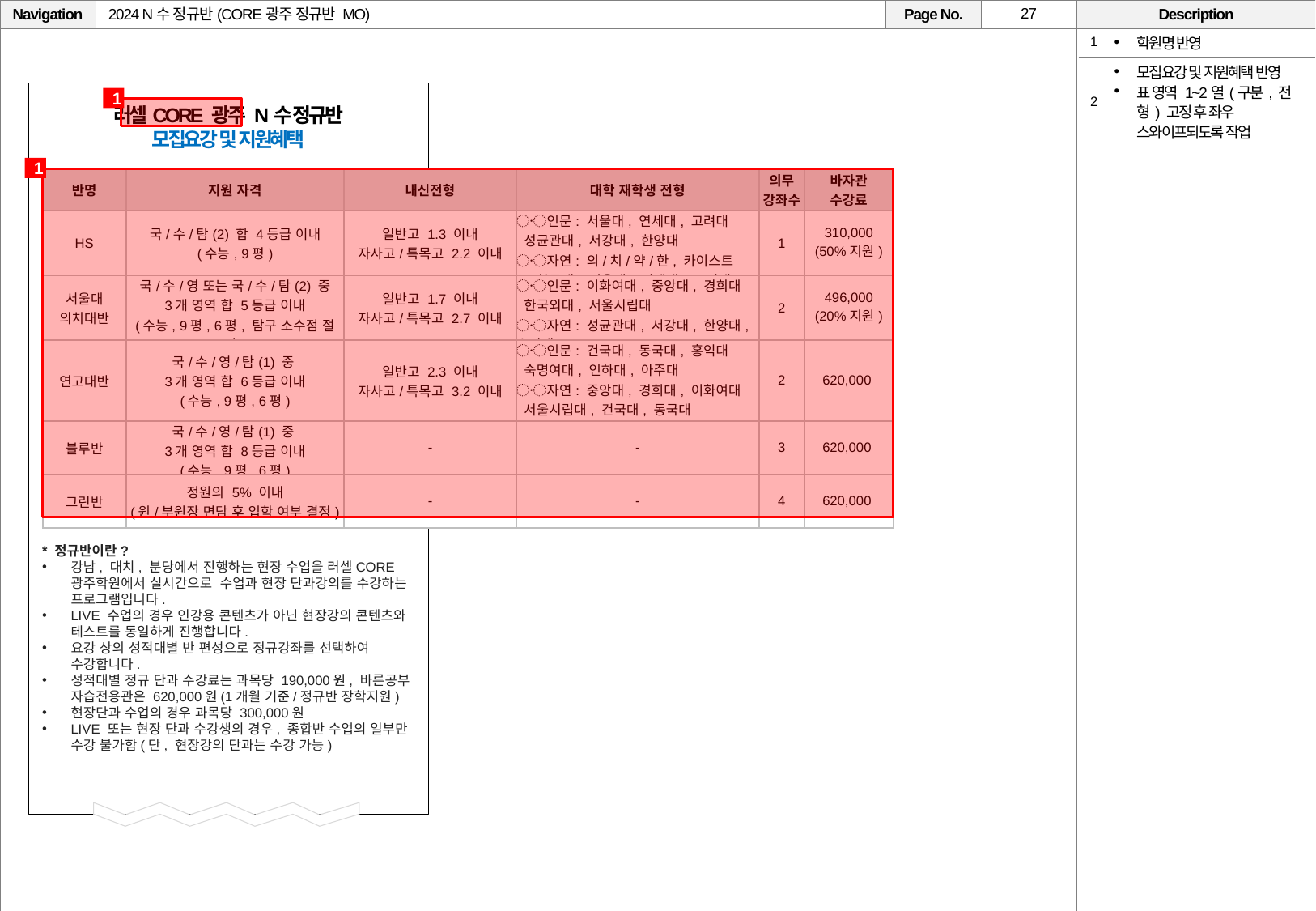

# 2024 N수 정규반(CORE광주 정규반 MO)
| 1 | 학원명 반영 |
| --- | --- |
| 2 | 모집요강 및 지원혜택 반영 표 영역 1~2열(구분, 전형) 고정 후 좌우 스와이프되도록 작업 |

1
러셀CORE 광주 N수 정규반
모집요강 및 지원혜택

1
| 반명 | 지원 자격 | 내신전형 | 대학 재학생 전형 | 의무 강좌수 | 바자관 수강료 |
| --- | --- | --- | --- | --- | --- |
| HS | 국/수/탐(2) 합 4등급 이내 (수능, 9평) | 일반고 1.3 이내 자사고/특목고 2.2 이내 | 〮인문: 서울대, 연세대, 고려대 성균관대, 서강대, 한양대 〮자연: 의/치/약/한, 카이스트 포항공대, 서울대, 연세대, 고려대 | 1 | 310,000 (50%지원) |
| 서울대 의치대반 | 국/수/영 또는 국/수/탐(2) 중 3개 영역 합 5등급 이내 (수능, 9평, 6평, 탐구 소수점 절사) | 일반고 1.7 이내 자사고/특목고 2.7 이내 | 〮인문: 이화여대, 중앙대, 경희대 한국외대, 서울시립대 〮자연: 성균관대, 서강대, 한양대, 수의대 | 2 | 496,000 (20%지원) |
| 연고대반 | 국/수/영/탐(1) 중 3개 영역 합 6등급 이내 (수능, 9평, 6평) | 일반고 2.3 이내 자사고/특목고 3.2 이내 | 〮인문: 건국대, 동국대, 홍익대 숙명여대, 인하대, 아주대 〮자연: 중앙대, 경희대, 이화여대 서울시립대, 건국대, 동국대 홍익대, 숙명여대, 인하대, 아주대 | 2 | 620,000 |
| 블루반 | 국/수/영/탐(1) 중 3개 영역 합 8등급 이내 (수능, 9평, 6평) | - | - | 3 | 620,000 |
| 그린반 | 정원의 5% 이내 (원/부원장 면담 후 입학 여부 결정) | - | - | 4 | 620,000 |

* 정규반이란?
강남, 대치, 분당에서 진행하는 현장 수업을 러셀CORE 광주학원에서 실시간으로  수업과 현장 단과강의를 수강하는 프로그램입니다.
LIVE 수업의 경우 인강용 콘텐츠가 아닌 현장강의 콘텐츠와 테스트를 동일하게 진행합니다.
요강 상의 성적대별 반 편성으로 정규강좌를 선택하여 수강합니다.
성적대별 정규 단과 수강료는 과목당 190,000원, 바른공부 자습전용관은 620,000원(1개월 기준/정규반 장학지원)
현장단과 수업의 경우 과목당 300,000원
LIVE 또는 현장 단과 수강생의 경우, 종합반 수업의 일부만 수강 불가함(단, 현장강의 단과는 수강 가능)